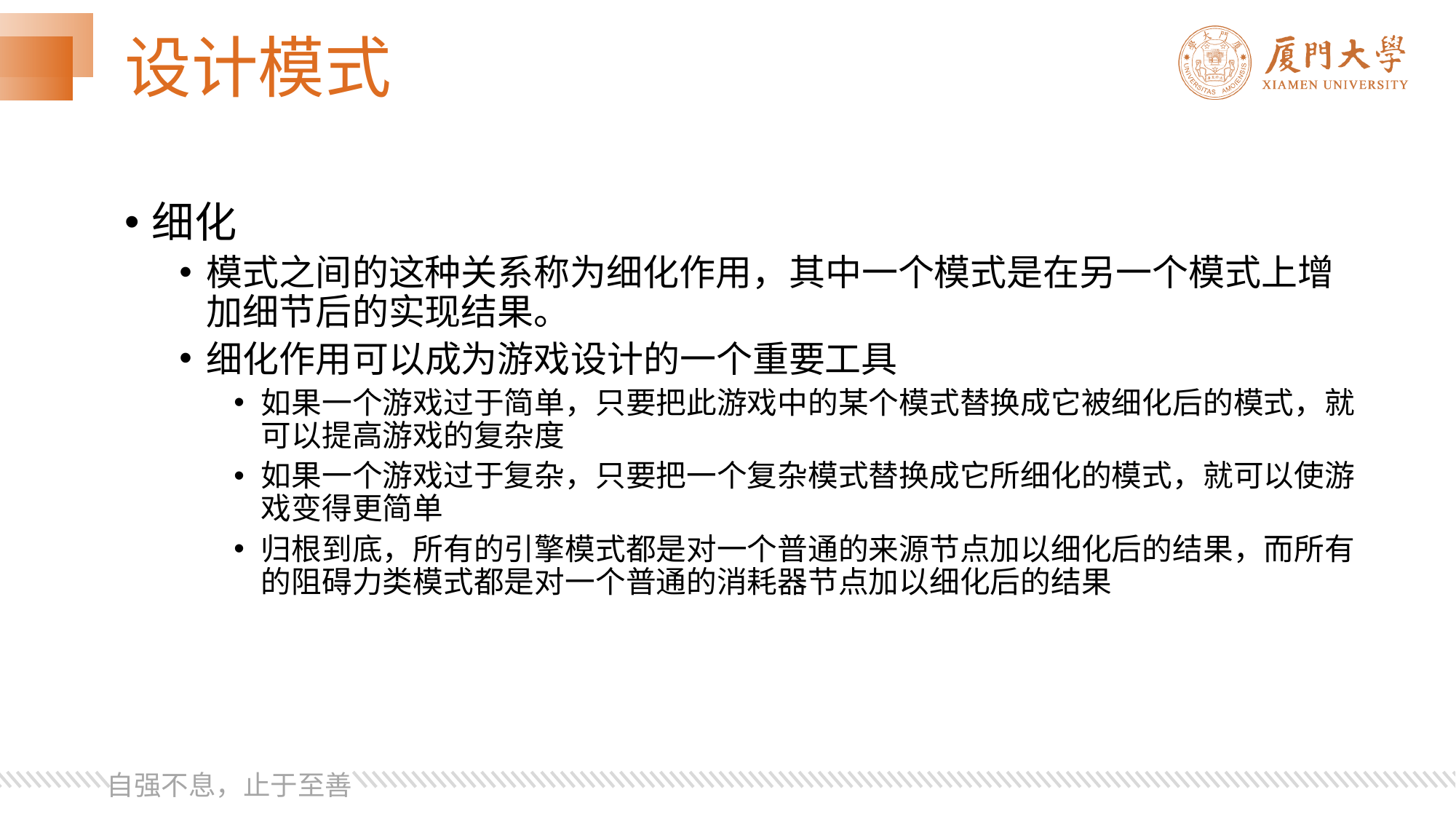

# 设计模式
细化
模式之间的这种关系称为细化作用，其中一个模式是在另一个模式上增加细节后的实现结果。
细化作用可以成为游戏设计的一个重要工具
如果一个游戏过于简单，只要把此游戏中的某个模式替换成它被细化后的模式，就可以提高游戏的复杂度
如果一个游戏过于复杂，只要把一个复杂模式替换成它所细化的模式，就可以使游戏变得更简单
归根到底，所有的引擎模式都是对一个普通的来源节点加以细化后的结果，而所有的阻碍力类模式都是对一个普通的消耗器节点加以细化后的结果